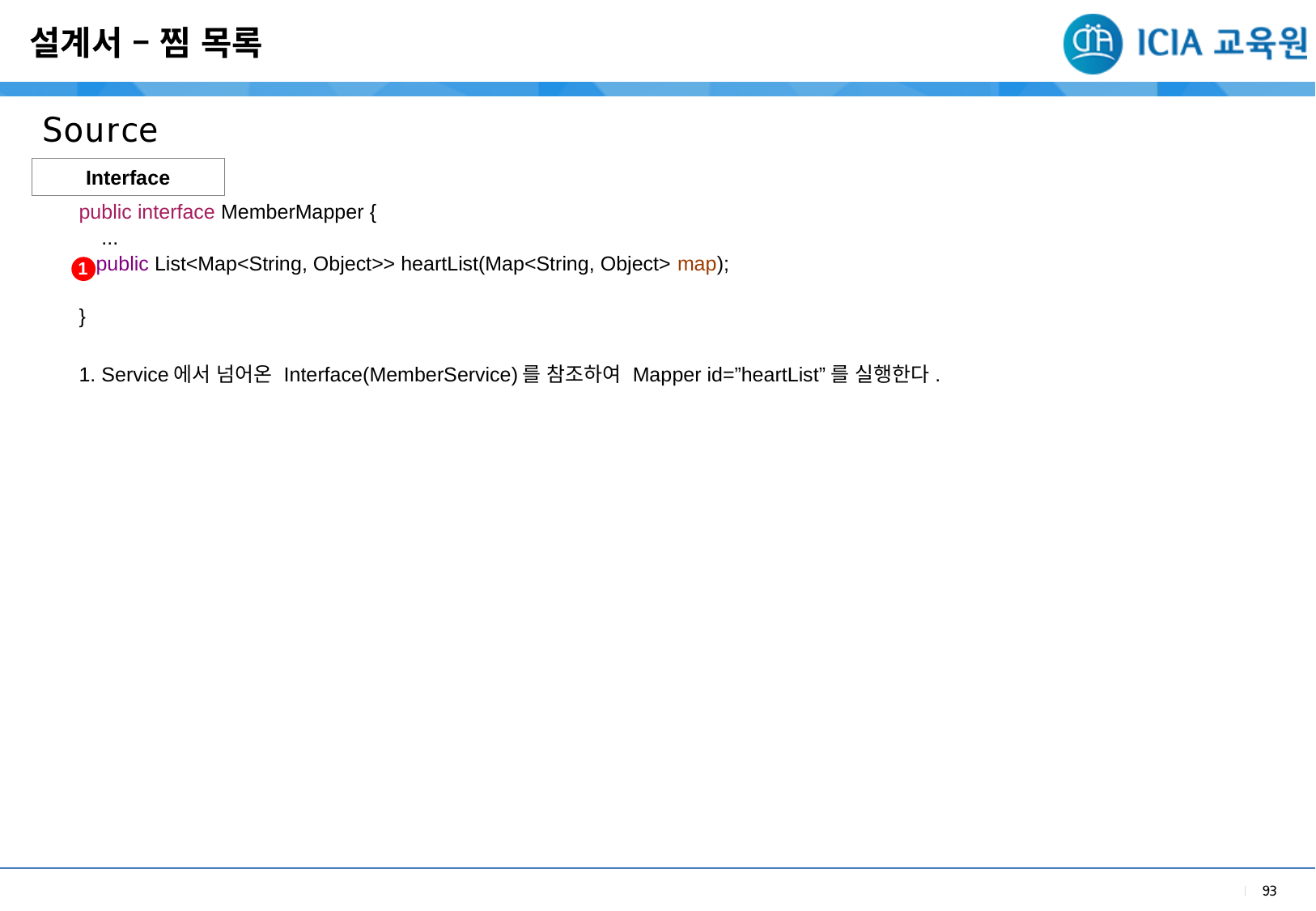

설계서 – 찜 목록
Source
Interface
| public interface MemberMapper { ... public List<Map<String, Object>> heartList(Map<String, Object> map); } |
| --- |
| 1. Service에서 넘어온 Interface(MemberService)를 참조하여 Mapper id=”heartList”를 실행한다. |
1

1